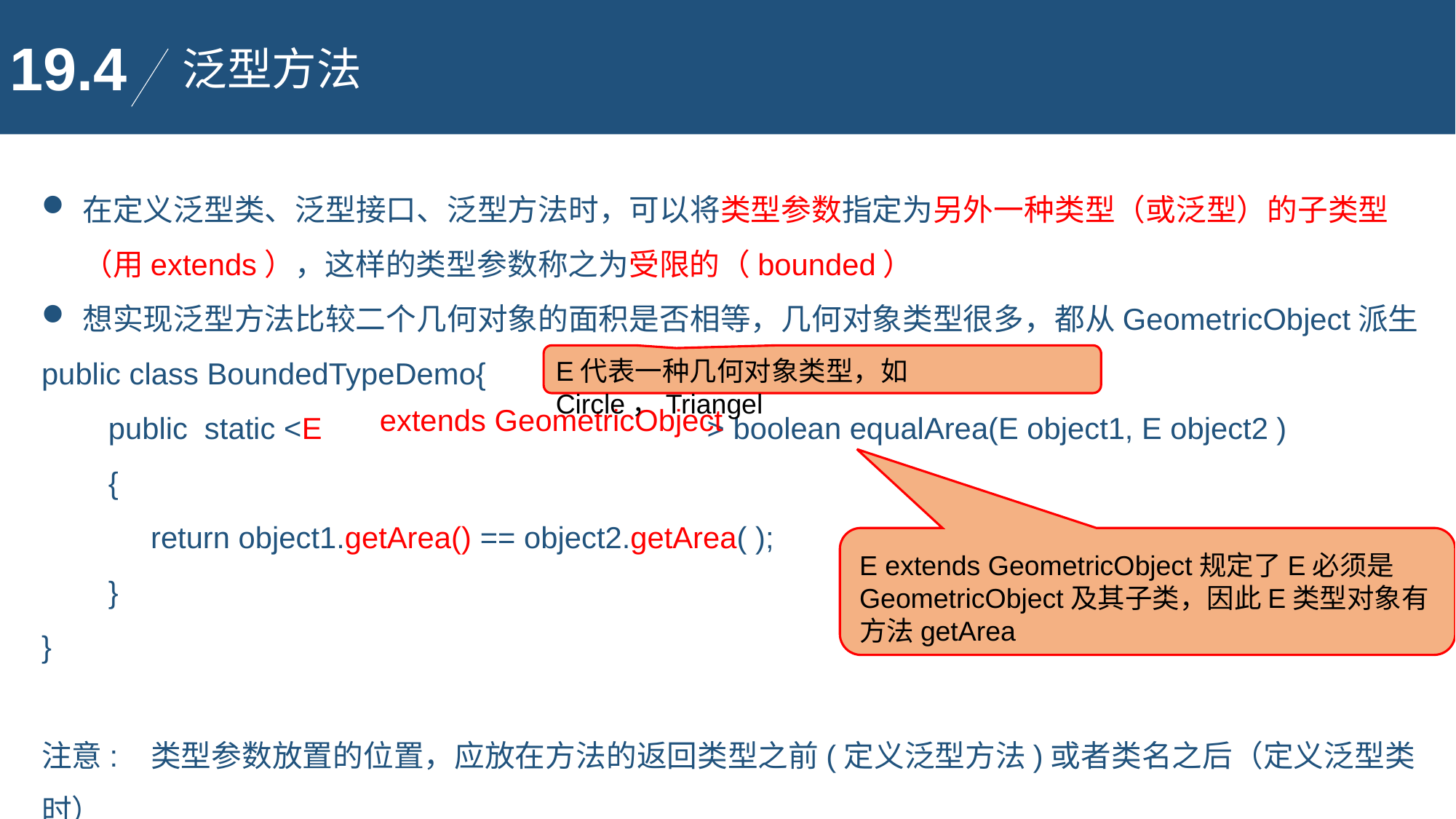

19.4
泛型方法
在定义泛型类、泛型接口、泛型方法时，可以将类型参数指定为另外一种类型（或泛型）的子类型（用extends），这样的类型参数称之为受限的（bounded）
想实现泛型方法比较二个几何对象的面积是否相等，几何对象类型很多，都从GeometricObject派生
public class BoundedTypeDemo{
        public  static <E                                              > boolean equalArea(E object1, E object2 )
        {
        	return object1.getArea() == object2.getArea( );
        }
}

注意:	类型参数放置的位置，应放在方法的返回类型之前(定义泛型方法)或者类名之后（定义泛型类时）

E代表一种几何对象类型，如Circle，Triangel
extends GeometricObject

E extends GeometricObject规定了E必须是GeometricObject及其子类，因此E类型对象有方法getArea